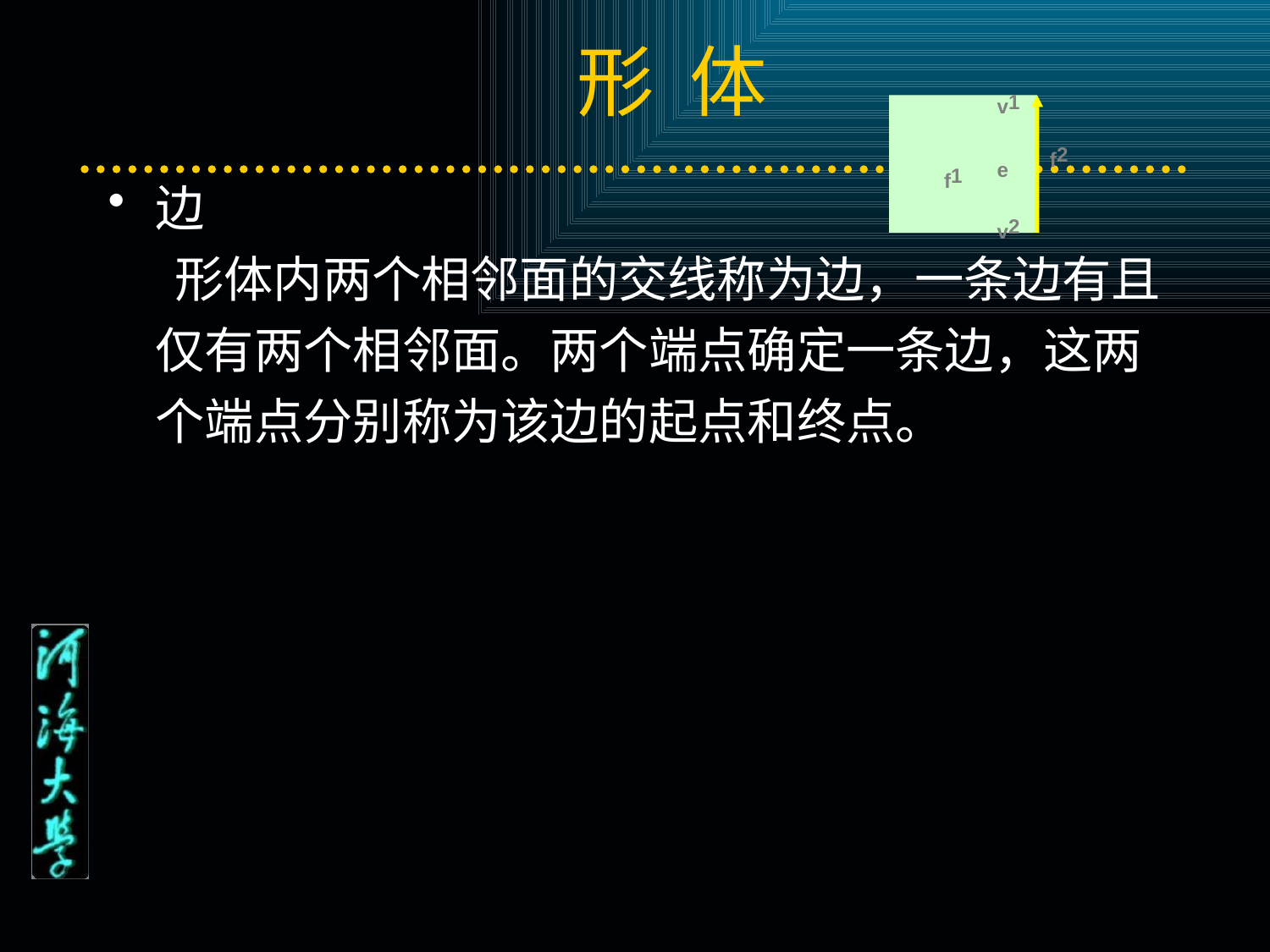

# 形  体
v1

f2
e
f1
v2
边
  形体内两个相邻面的交线称为边，一条边有且仅有两个相邻面。两个端点确定一条边，这两个端点分别称为该边的起点和终点。
9